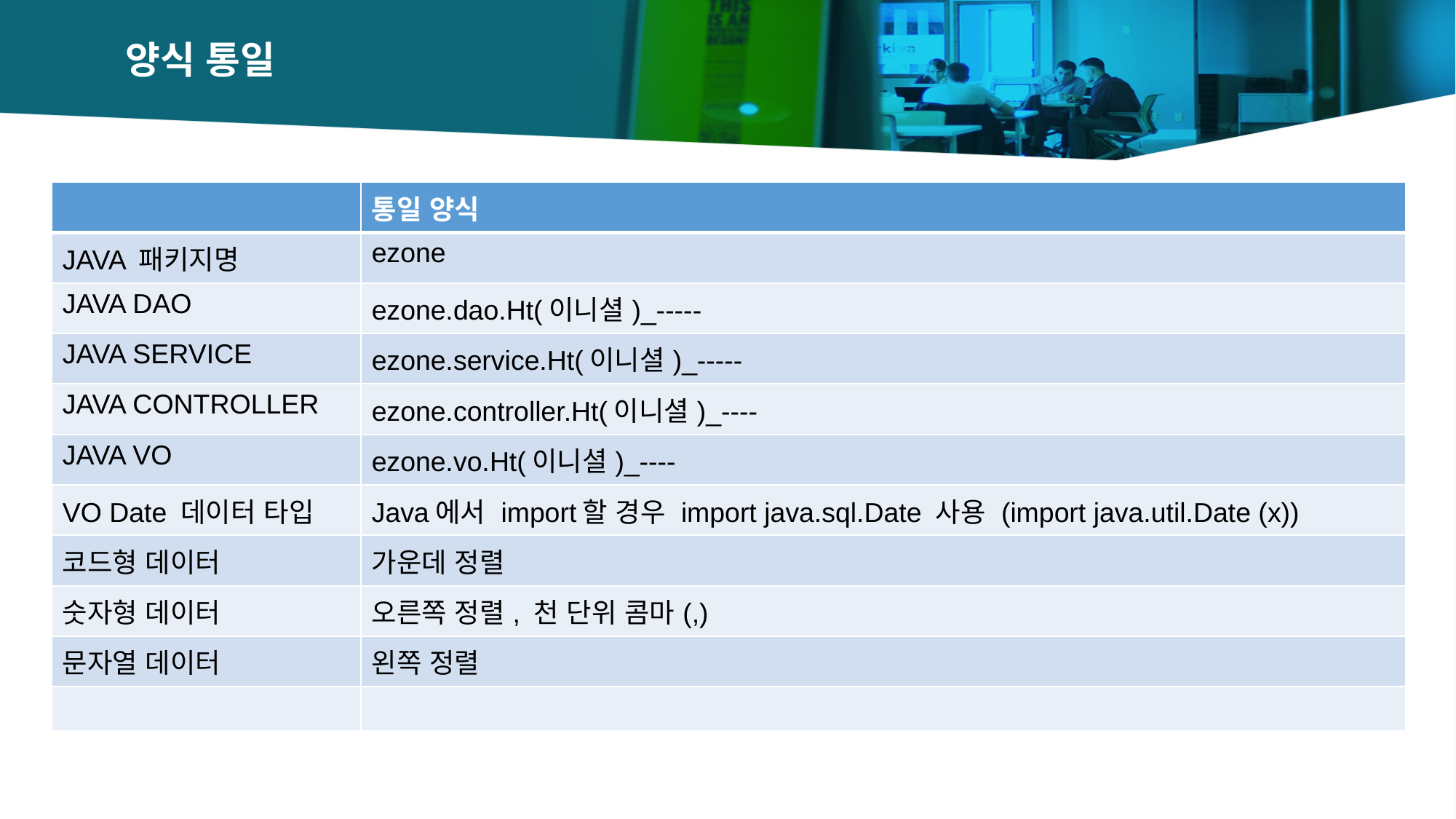

# 양식 통일
|  | 통일 양식 |
| --- | --- |
| JAVA 패키지명 | ezone |
| JAVA DAO | ezone.dao.Ht(이니셜)\_----- |
| JAVA SERVICE | ezone.service.Ht(이니셜)\_----- |
| JAVA CONTROLLER | ezone.controller.Ht(이니셜)\_---- |
| JAVA VO | ezone.vo.Ht(이니셜)\_---- |
| VO Date 데이터 타입 | Java에서 import할 경우 import java.sql.Date 사용 (import java.util.Date (x)) |
| 코드형 데이터 | 가운데 정렬 |
| 숫자형 데이터 | 오른쪽 정렬, 천 단위 콤마(,) |
| 문자열 데이터 | 왼쪽 정렬 |
|  |  |